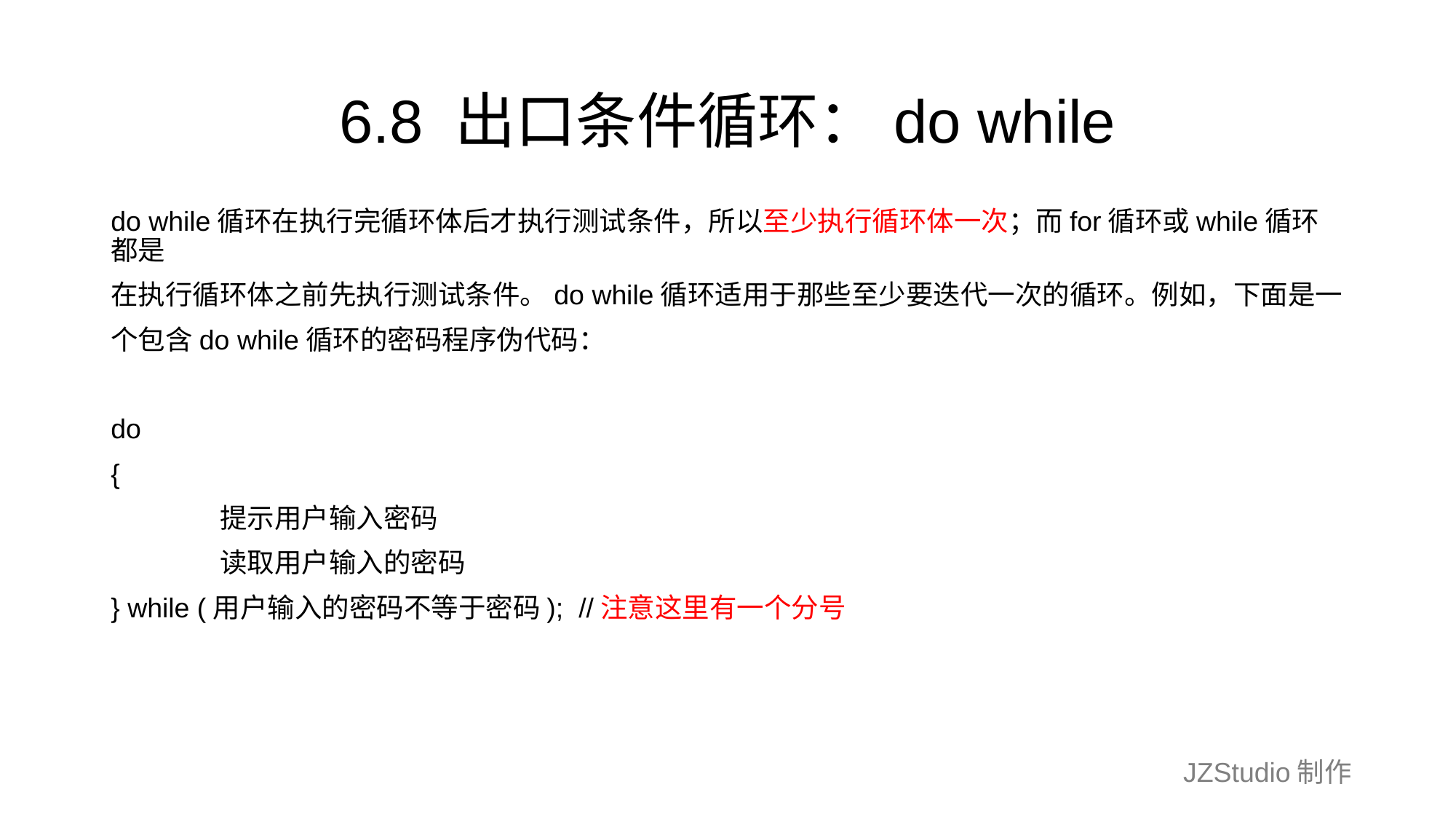

# 6.8 出口条件循环：do while
do while循环在执行完循环体后才执行测试条件，所以至少执行循环体一次；而for循环或while循环都是
在执行循环体之前先执行测试条件。do while循环适用于那些至少要迭代一次的循环。例如，下面是一
个包含do while循环的密码程序伪代码：

do
{
	提示用户输入密码
	读取用户输入的密码
} while (用户输入的密码不等于密码);  //注意这里有一个分号